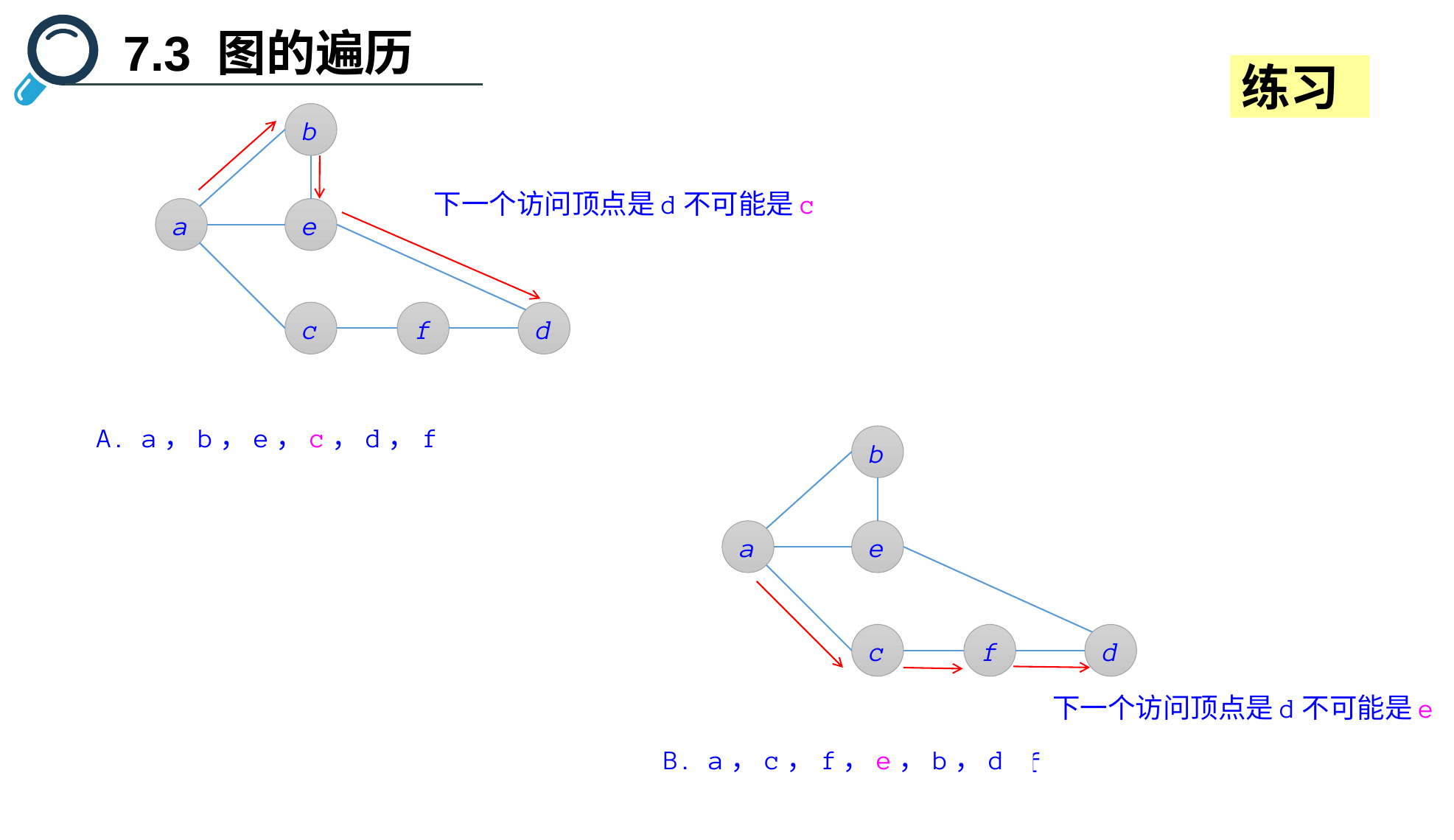

7.3 图的遍历
练习
b
a
e
c
f
d
下一个访问顶点是d不可能是c
A. a，b，e，c，d，f
b
a
e
c
f
d
下一个访问顶点是d不可能是e
A. a，b，e，c，d，f
B. a，c，f，e，b，d